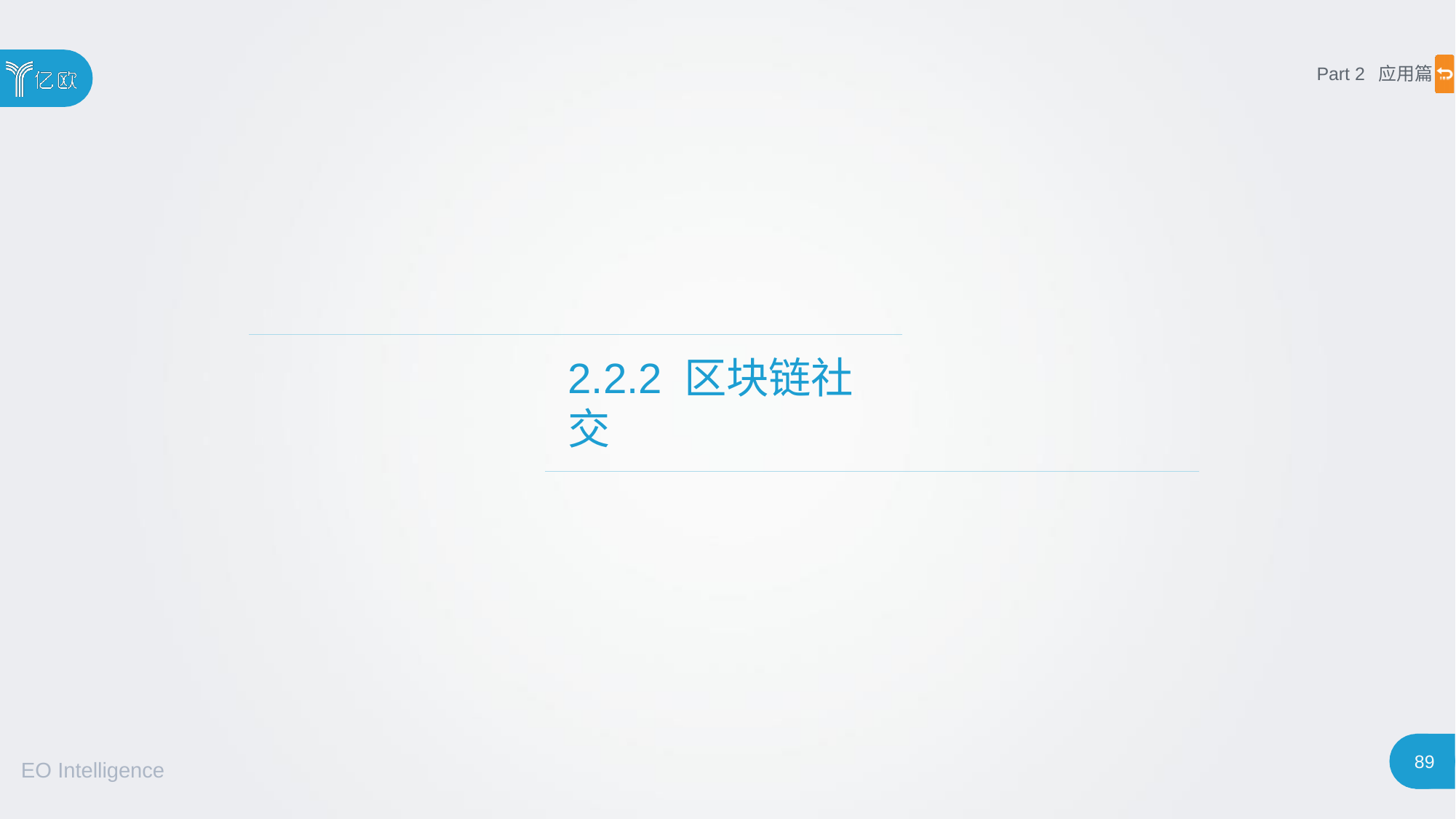

Part 2 应用篇
# 2.2.2 区块链社交
89
EO Intelligence